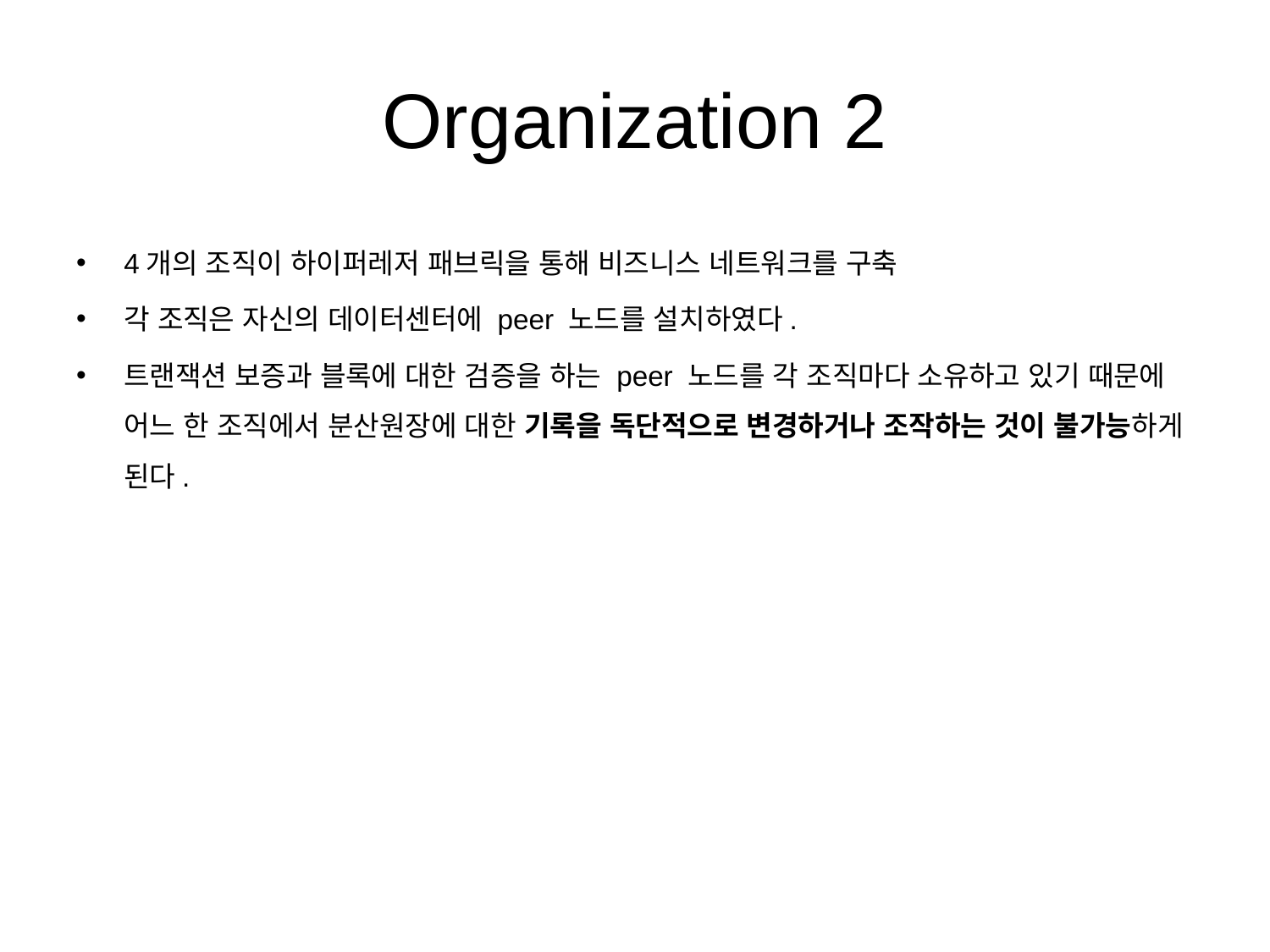

# Organization 2
4개의 조직이 하이퍼레저 패브릭을 통해 비즈니스 네트워크를 구축
각 조직은 자신의 데이터센터에 peer 노드를 설치하였다.
트랜잭션 보증과 블록에 대한 검증을 하는 peer 노드를 각 조직마다 소유하고 있기 때문에 어느 한 조직에서 분산원장에 대한 기록을 독단적으로 변경하거나 조작하는 것이 불가능하게 된다.